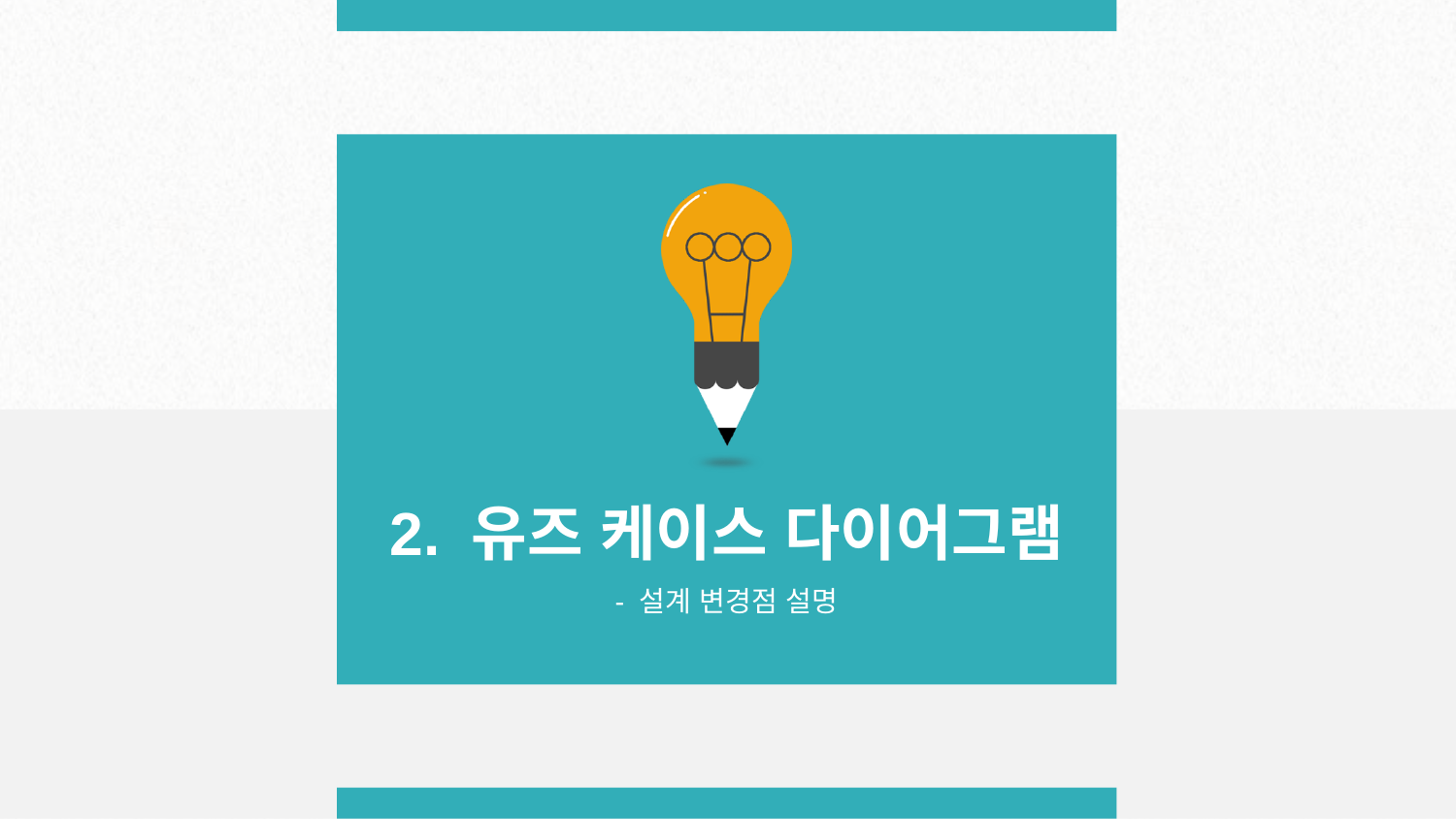

2. 유즈 케이스 다이어그램
- 설계 변경점 설명